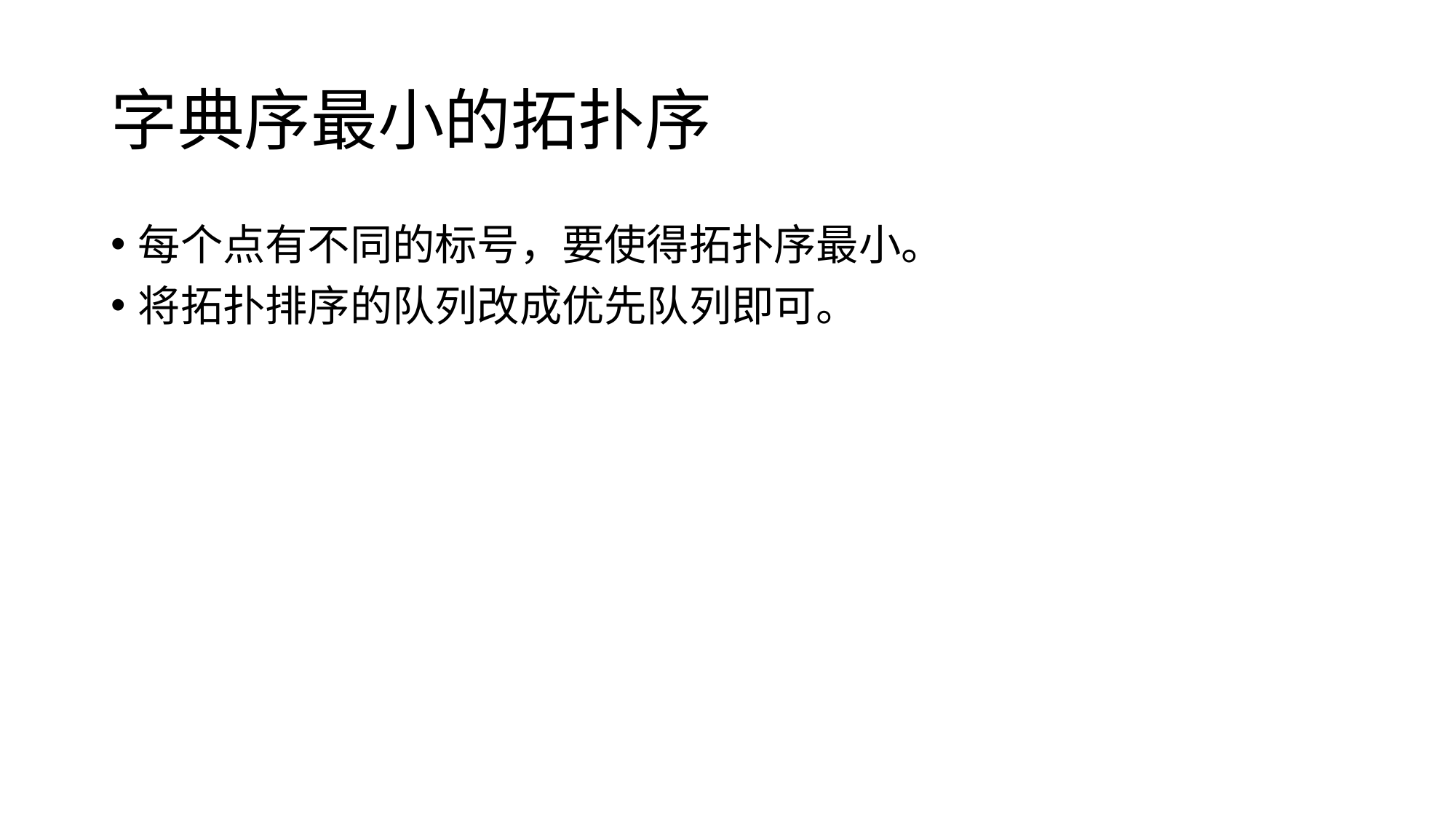

# 字典序最小的拓扑序
每个点有不同的标号，要使得拓扑序最小。
将拓扑排序的队列改成优先队列即可。